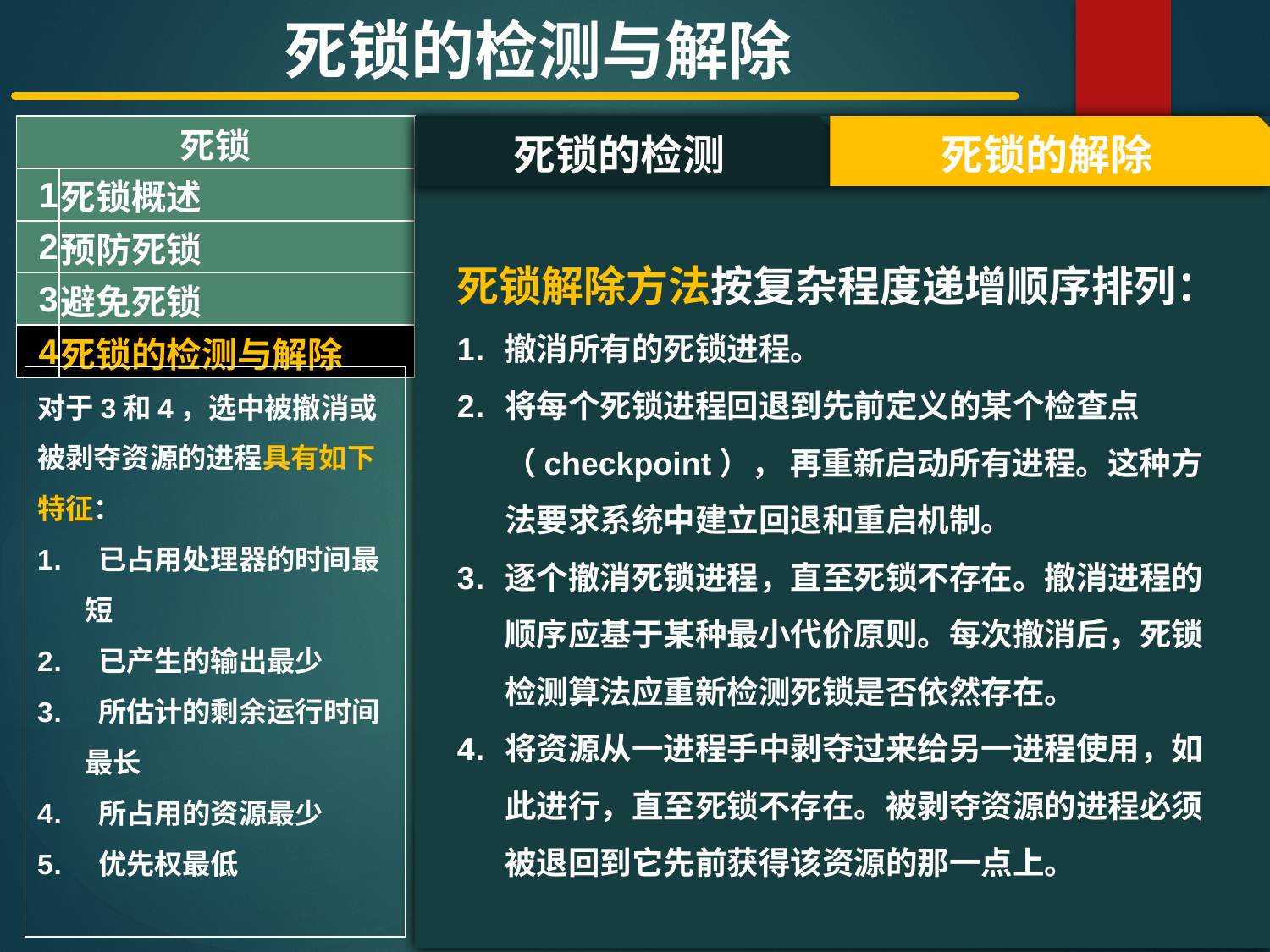

死锁的检测与解除
| 死锁 |  |
| --- | --- |
| 1 | 死锁概述 |
| 2 | 预防死锁 |
| 3 | 避免死锁 |
| 4 | 死锁的检测与解除 |
#
死锁的检测
死锁的解除
死锁解除方法按复杂程度递增顺序排列：
撤消所有的死锁进程。
将每个死锁进程回退到先前定义的某个检查点（checkpoint）， 再重新启动所有进程。这种方法要求系统中建立回退和重启机制。
逐个撤消死锁进程，直至死锁不存在。撤消进程的顺序应基于某种最小代价原则。每次撤消后，死锁检测算法应重新检测死锁是否依然存在。
将资源从一进程手中剥夺过来给另一进程使用，如此进行，直至死锁不存在。被剥夺资源的进程必须被退回到它先前获得该资源的那一点上。
对于3和4，选中被撤消或被剥夺资源的进程具有如下特征：
 已占用处理器的时间最短
 已产生的输出最少
 所估计的剩余运行时间最长
 所占用的资源最少
 优先权最低